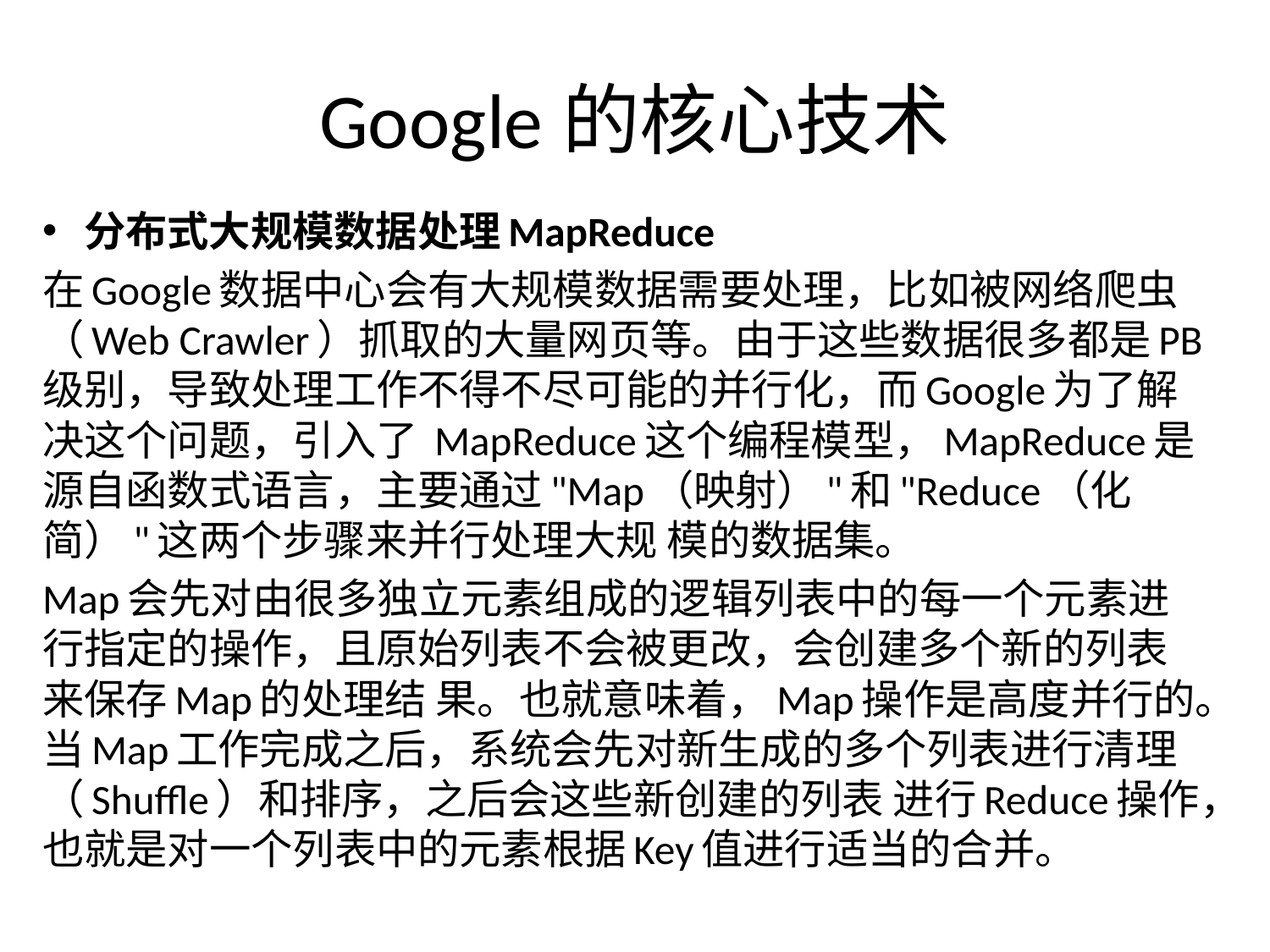

# Google的核心技术
分布式大规模数据处理MapReduce
在Google数据中心会有大规模数据需要处理，比如被网络爬虫（Web Crawler）抓取的大量网页等。由于这些数据很多都是PB级别，导致处理工作不得不尽可能的并行化，而Google为了解决这个问题，引入了 MapReduce这个编程模型，MapReduce是源自函数式语言，主要通过"Map（映射）"和"Reduce（化简）"这两个步骤来并行处理大规 模的数据集。
Map会先对由很多独立元素组成的逻辑列表中的每一个元素进行指定的操作，且原始列表不会被更改，会创建多个新的列表来保存Map的处理结 果。也就意味着，Map操作是高度并行的。当Map工作完成之后，系统会先对新生成的多个列表进行清理（Shuffle）和排序，之后会这些新创建的列表 进行Reduce操作，也就是对一个列表中的元素根据Key值进行适当的合并。